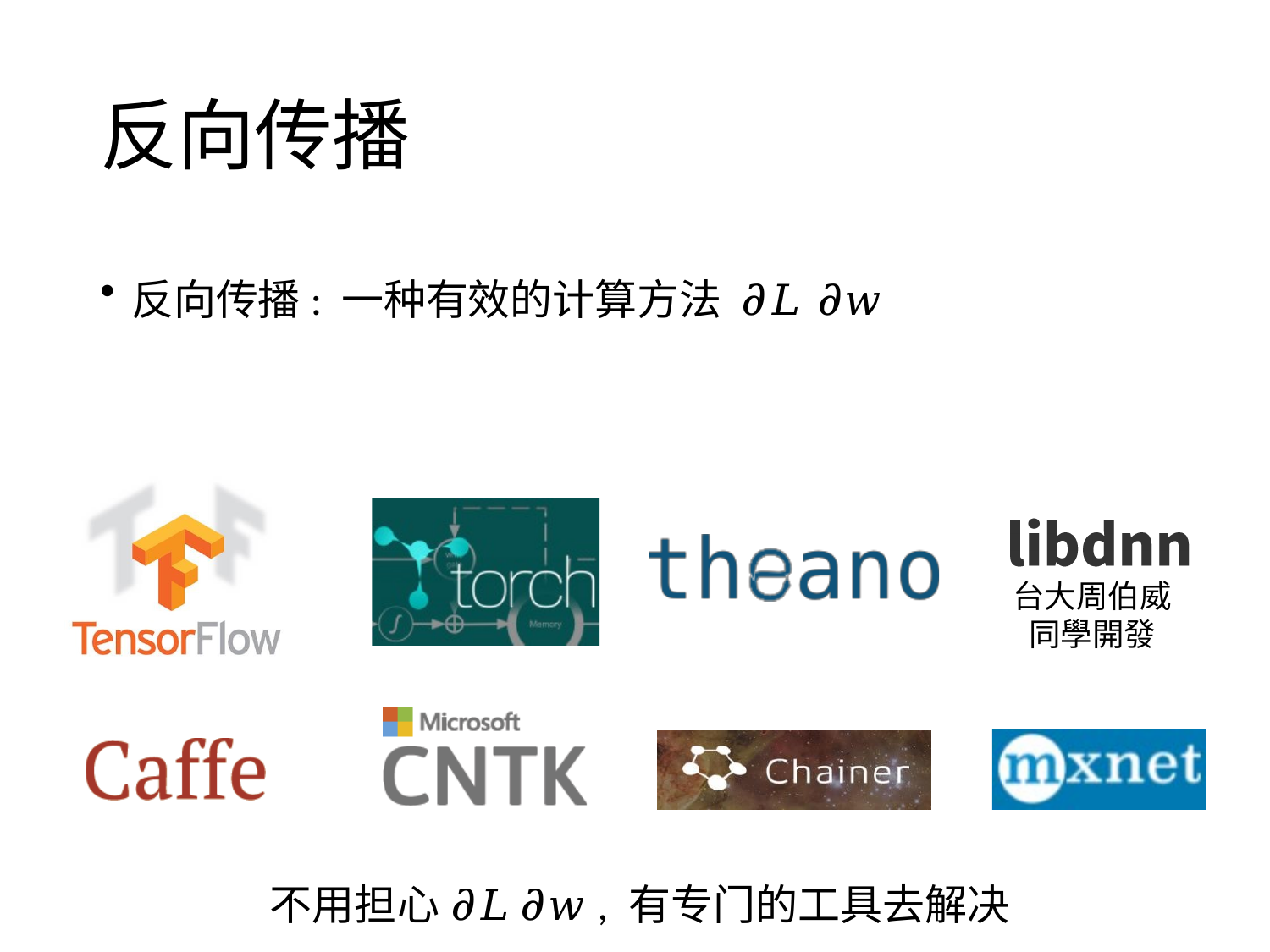

# 反向传播
反向传播: 一种有效的计算方法  𝜕𝐿 𝜕𝑤

台大周伯威 同學開發

        不用担心 𝜕𝐿 𝜕𝑤, 有专门的工具去解决